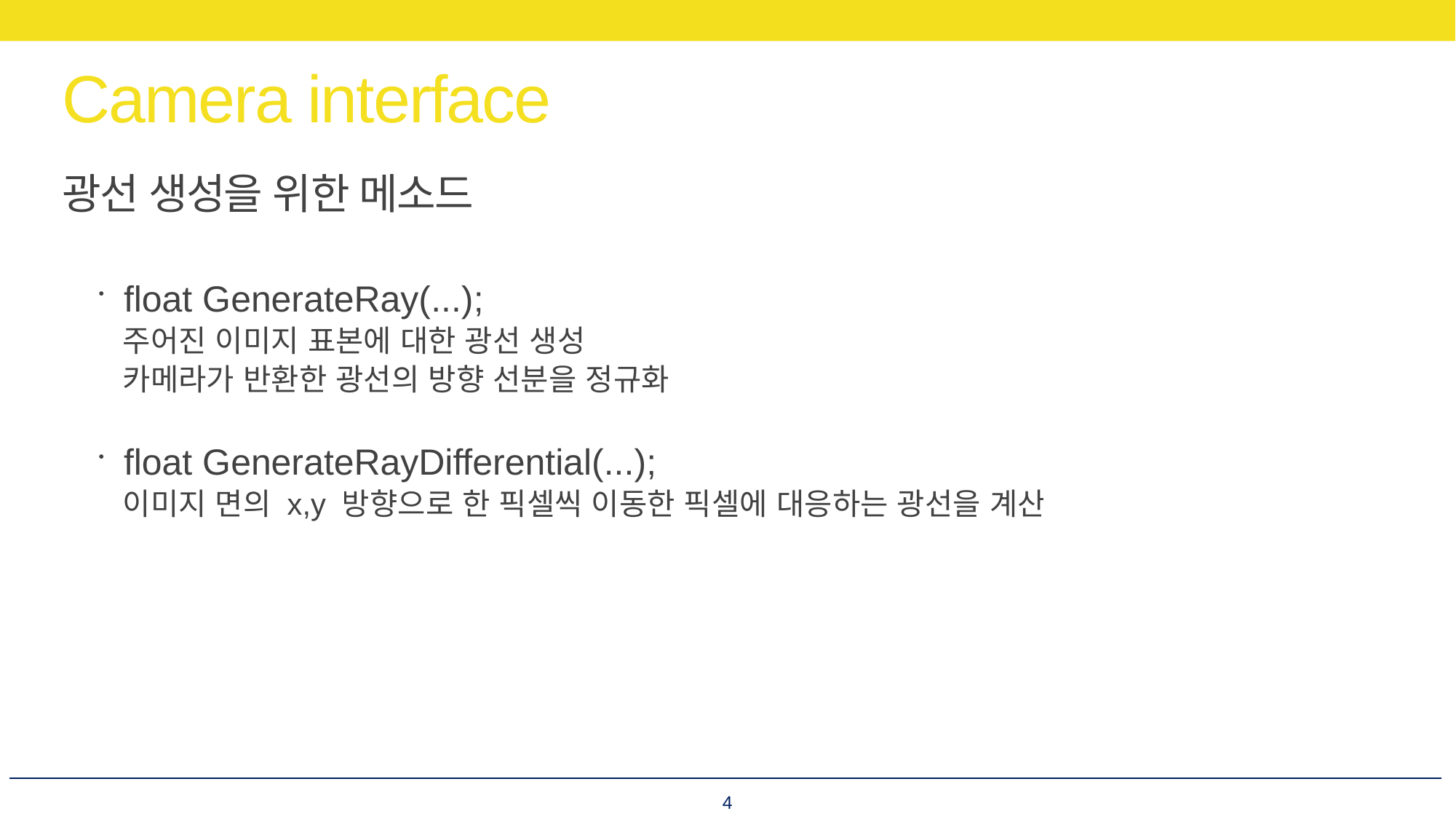

# Camera interface
광선 생성을 위한 메소드

float GenerateRay(...);
주어진 이미지 표본에 대한 광선 생성
카메라가 반환한 광선의 방향 선분을 정규화

float GenerateRayDifferential(...);
이미지 면의 x,y 방향으로 한 픽셀씩 이동한 픽셀에 대응하는 광선을 계산

4